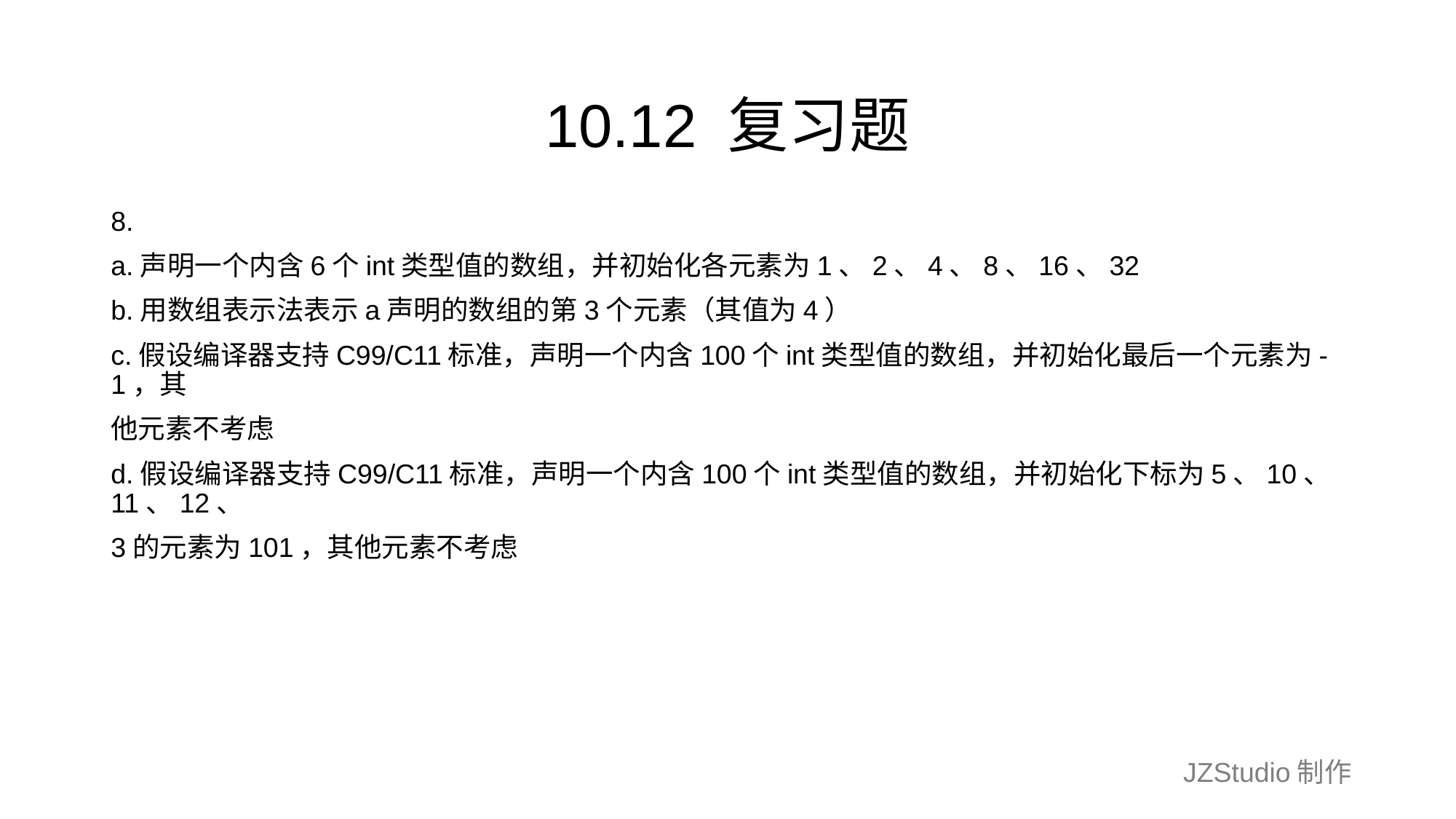

# 10.12 复习题
8.
a.声明一个内含6个int类型值的数组，并初始化各元素为1、2、4、8、16、32
b.用数组表示法表示a声明的数组的第3个元素（其值为4）
c.假设编译器支持C99/C11标准，声明一个内含100个int类型值的数组，并初始化最后一个元素为-1，其
他元素不考虑
d.假设编译器支持C99/C11标准，声明一个内含100个int类型值的数组，并初始化下标为5、10、11、12、
3的元素为101，其他元素不考虑